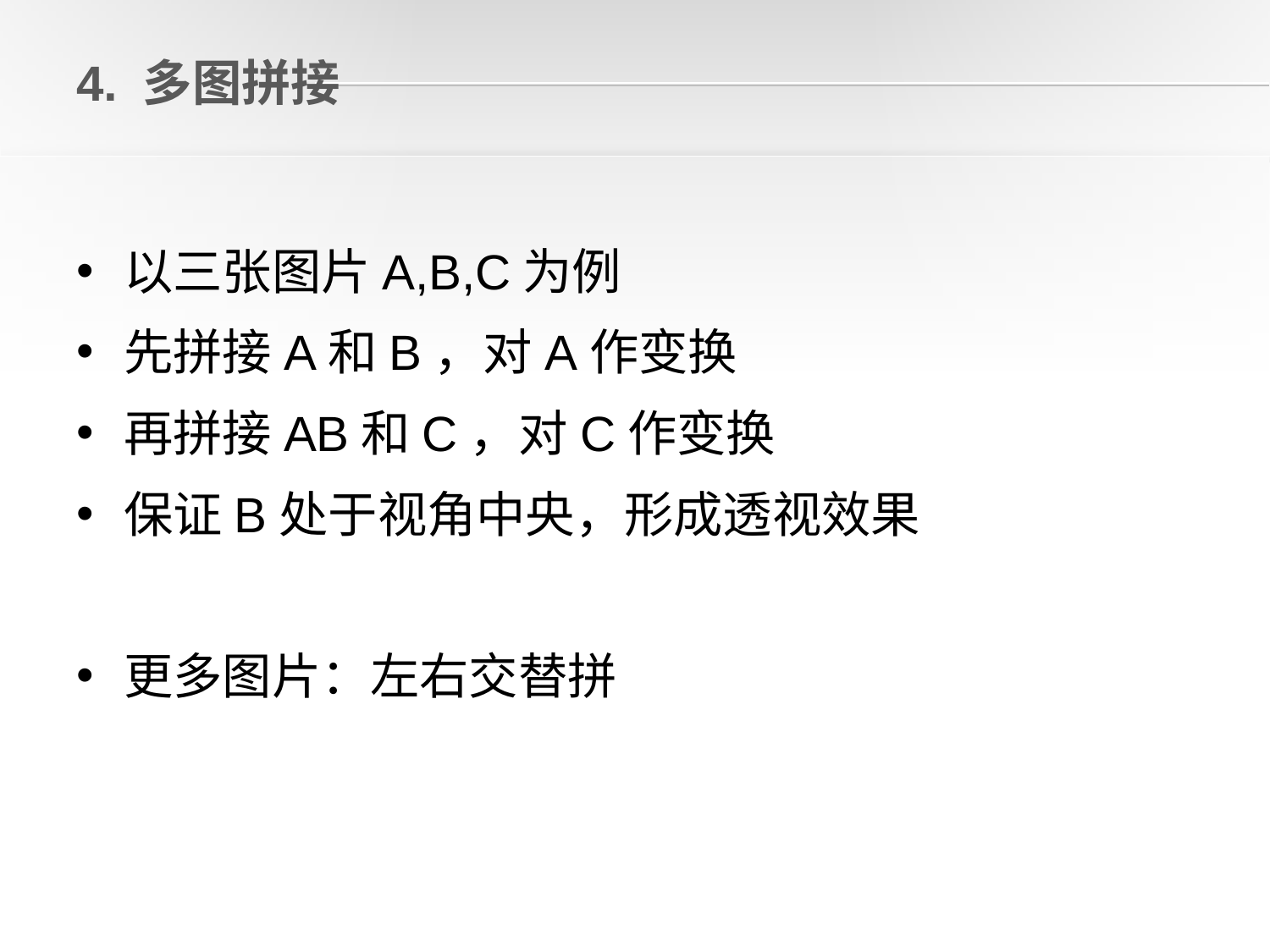

# 4. 多图拼接
以三张图片A,B,C为例
先拼接A和B，对A作变换
再拼接AB和C，对C作变换
保证B处于视角中央，形成透视效果

更多图片：左右交替拼